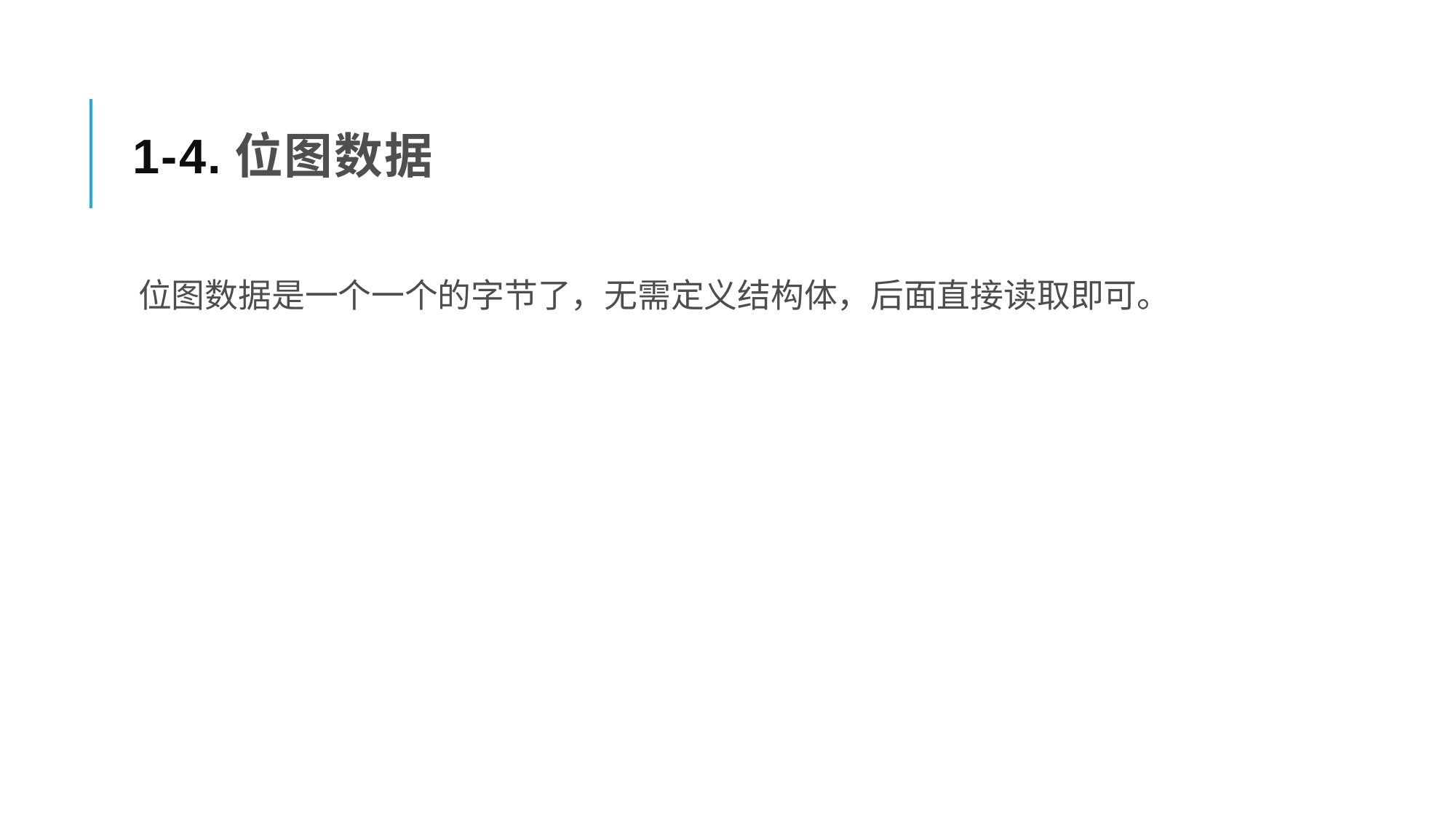

# 1-4.位图数据
位图数据是一个一个的字节了，无需定义结构体，后面直接读取即可。